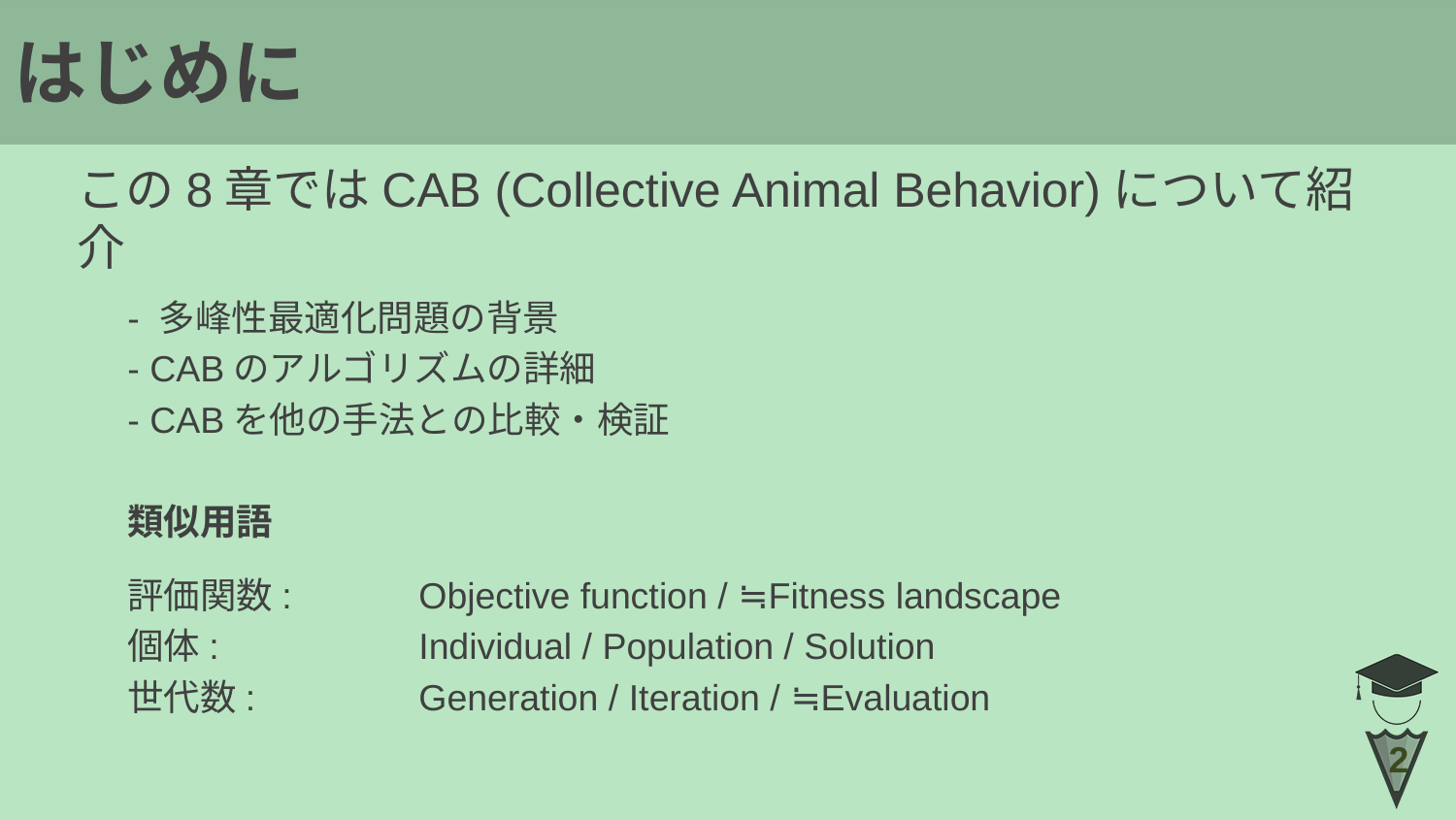

# はじめに
この8章ではCAB (Collective Animal Behavior)について紹介
- 多峰性最適化問題の背景
- CABのアルゴリズムの詳細
- CABを他の手法との比較・検証

類似用語

評価関数:	Objective function / ≒Fitness landscape
個体:		Individual / Population / Solution
世代数:		Generation / Iteration / ≒Evaluation
2